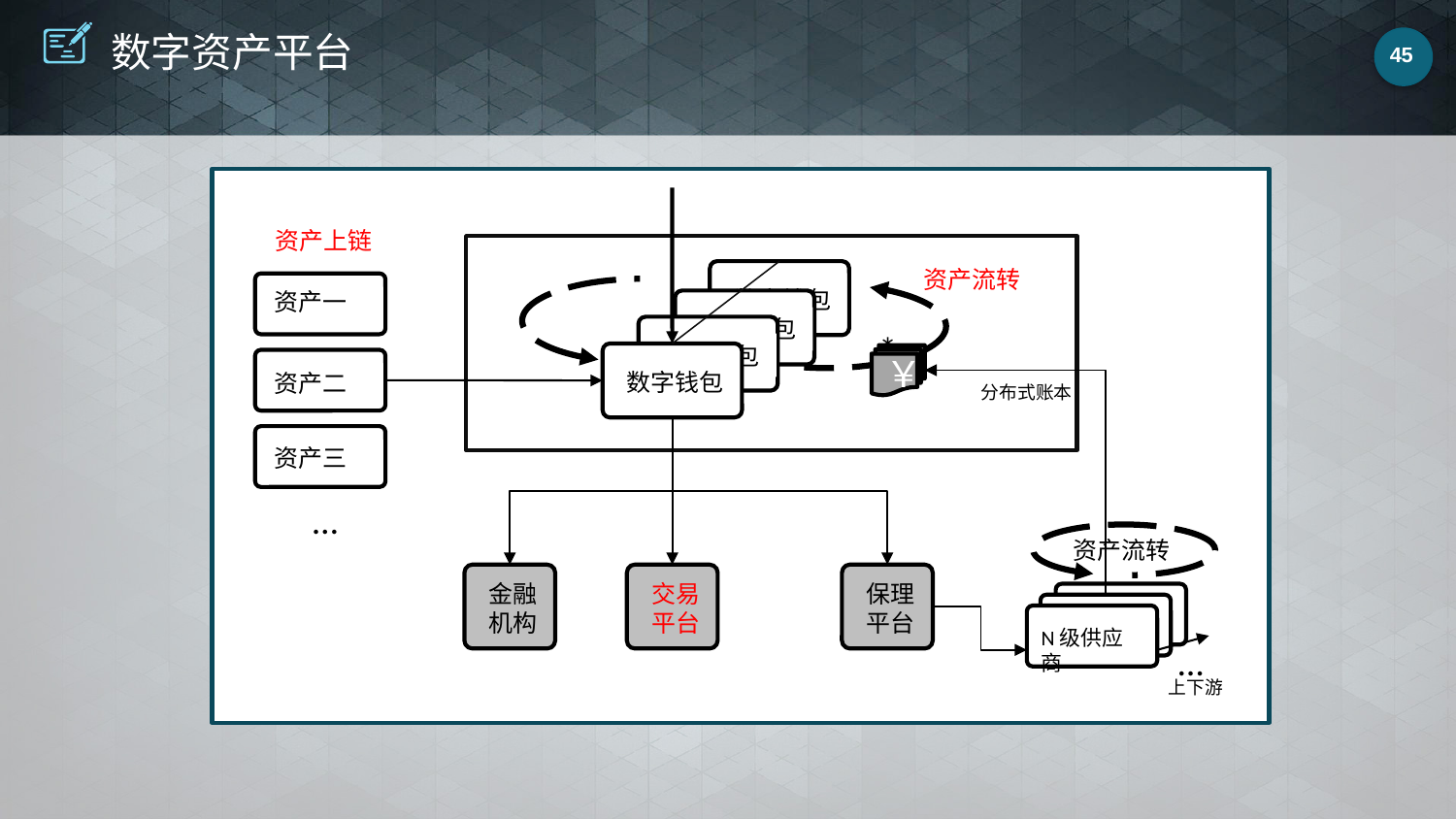

数字资产平台

资产上链

资产流转

数字钱包

资产一

数字钱包

数字钱包
*

￥

数字钱包
资产二
分布式账本

资产三
…

资产流转

金融
机构
交易
平台
保理
平台

N级供应商
…
上下游